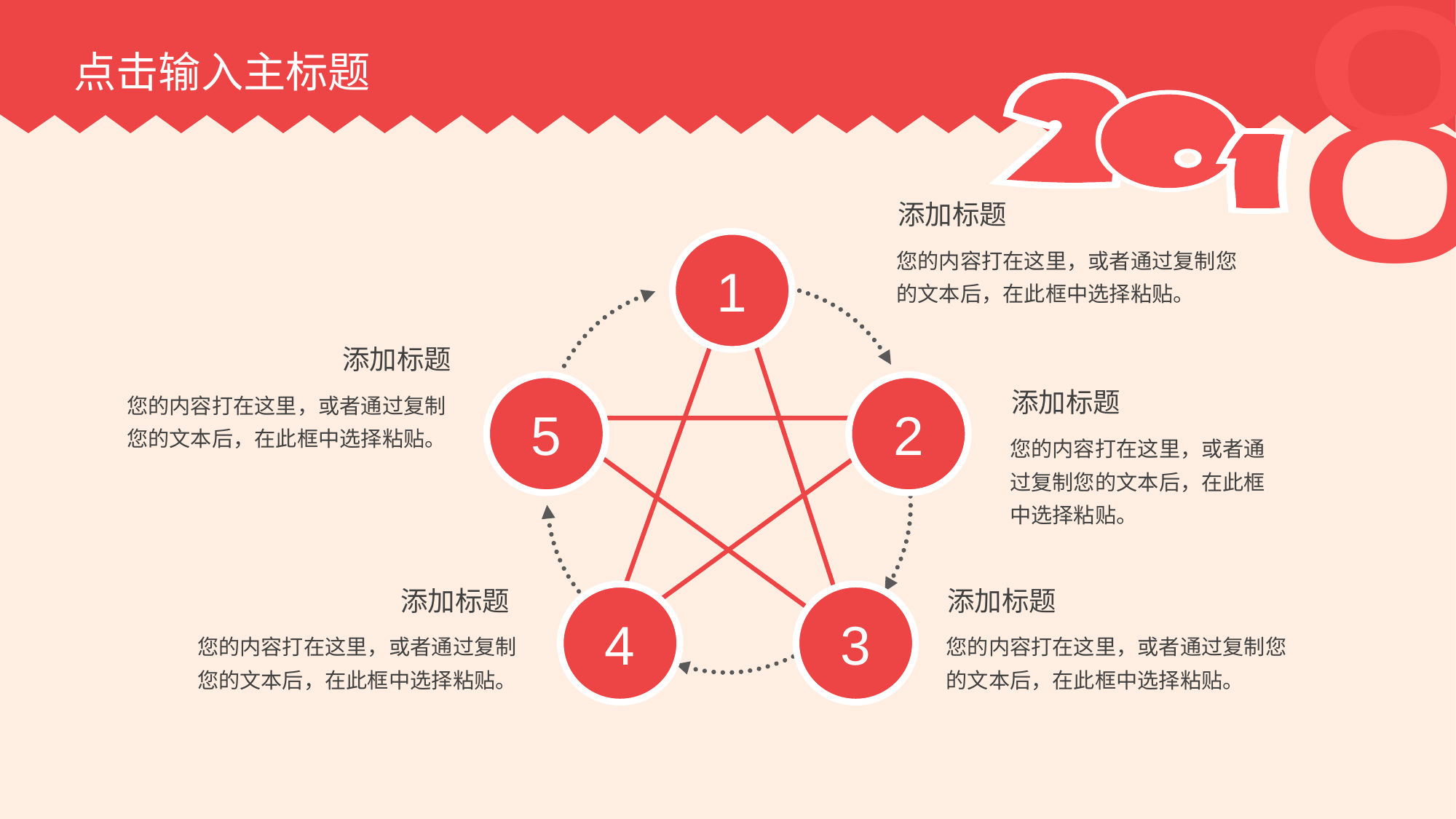

点击输入主标题
添加标题
1
您的内容打在这里，或者通过复制您的文本后，在此框中选择粘贴。

添加标题
5
2
您的内容打在这里，或者通过复制您的文本后，在此框中选择粘贴。
添加标题
您的内容打在这里，或者通过复制您的文本后，在此框中选择粘贴。

添加标题
添加标题
4
3
您的内容打在这里，或者通过复制您的文本后，在此框中选择粘贴。
您的内容打在这里，或者通过复制您的文本后，在此框中选择粘贴。